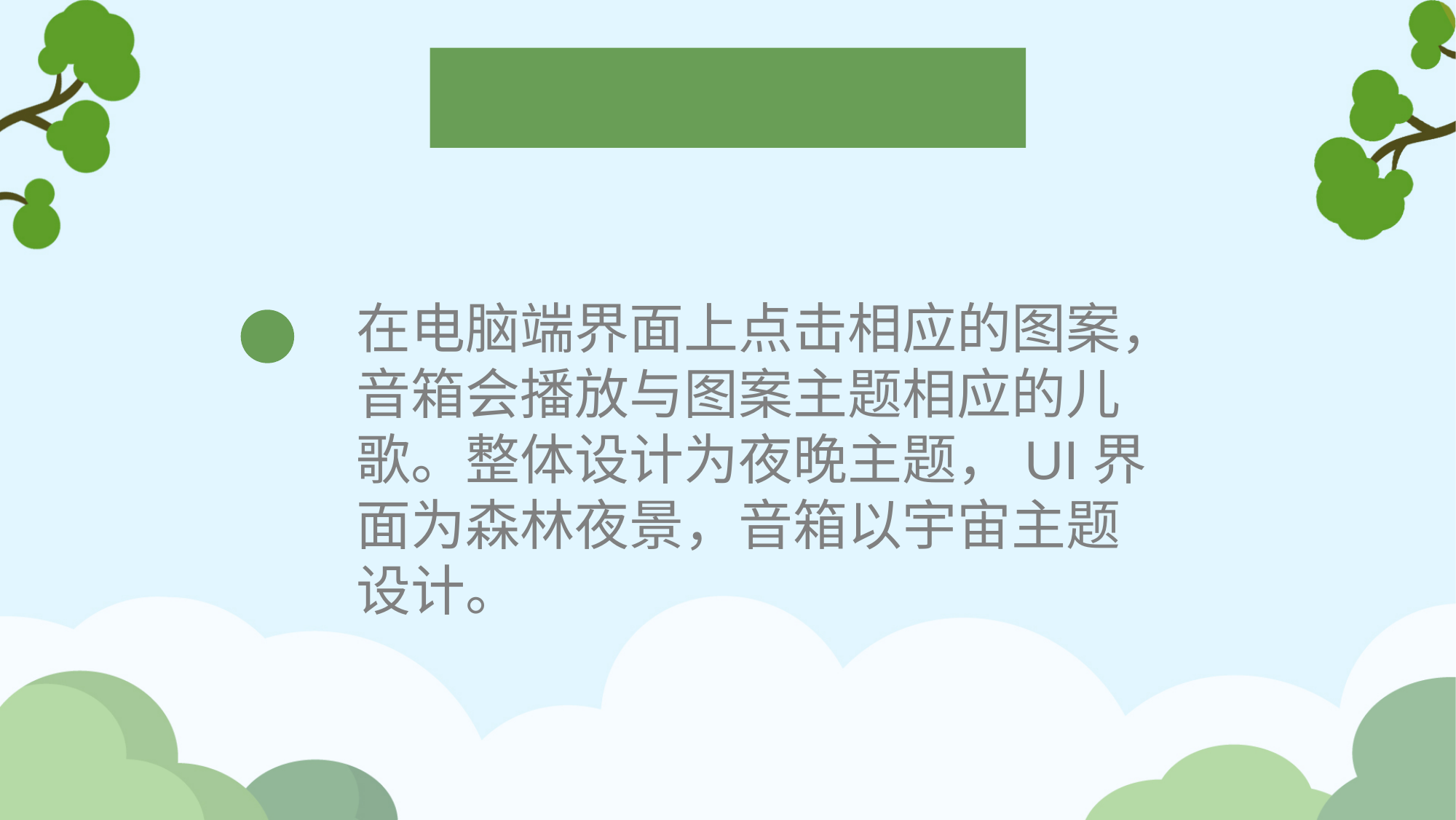

在电脑端界面上点击相应的图案，
音箱会播放与图案主题相应的儿
歌。整体设计为夜晚主题，UI界
面为森林夜景，音箱以宇宙主题
设计。